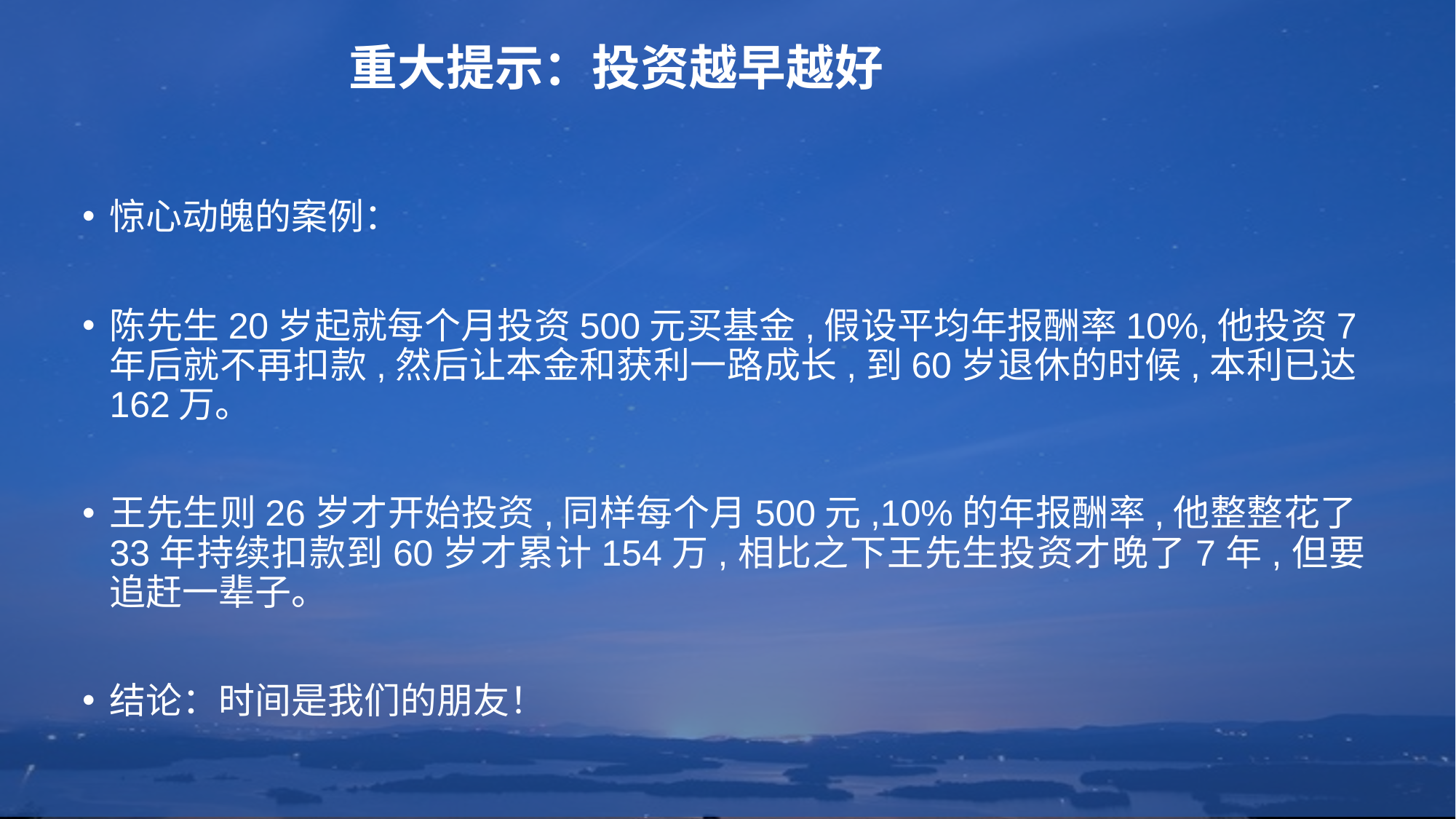

# 重大提示：投资越早越好

惊心动魄的案例：

陈先生20岁起就每个月投资500元买基金,假设平均年报酬率10%,他投资7年后就不再扣款,然后让本金和获利一路成长,到60岁退休的时候,本利已达162万。

王先生则26岁才开始投资,同样每个月500元,10%的年报酬率,他整整花了33年持续扣款到60岁才累计154万,相比之下王先生投资才晚了7年,但要追赶一辈子。

结论：时间是我们的朋友！